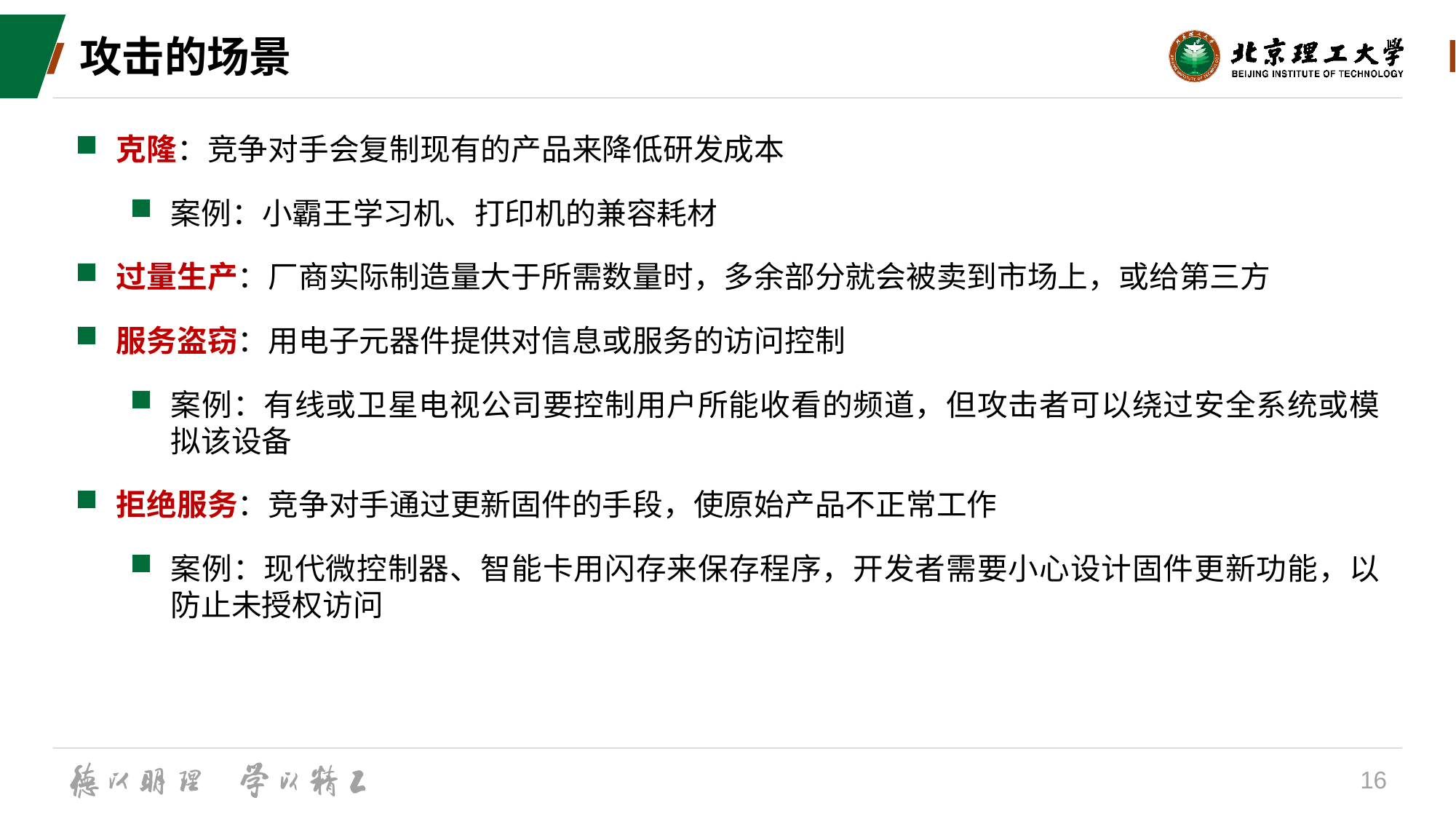

# 攻击的场景
克隆：竞争对手会复制现有的产品来降低研发成本
案例：小霸王学习机、打印机的兼容耗材
过量生产：厂商实际制造量大于所需数量时，多余部分就会被卖到市场上，或给第三方
服务盗窃：用电子元器件提供对信息或服务的访问控制
案例：有线或卫星电视公司要控制用户所能收看的频道，但攻击者可以绕过安全系统或模拟该设备
拒绝服务：竞争对手通过更新固件的手段，使原始产品不正常工作
案例：现代微控制器、智能卡用闪存来保存程序，开发者需要小心设计固件更新功能，以防止未授权访问